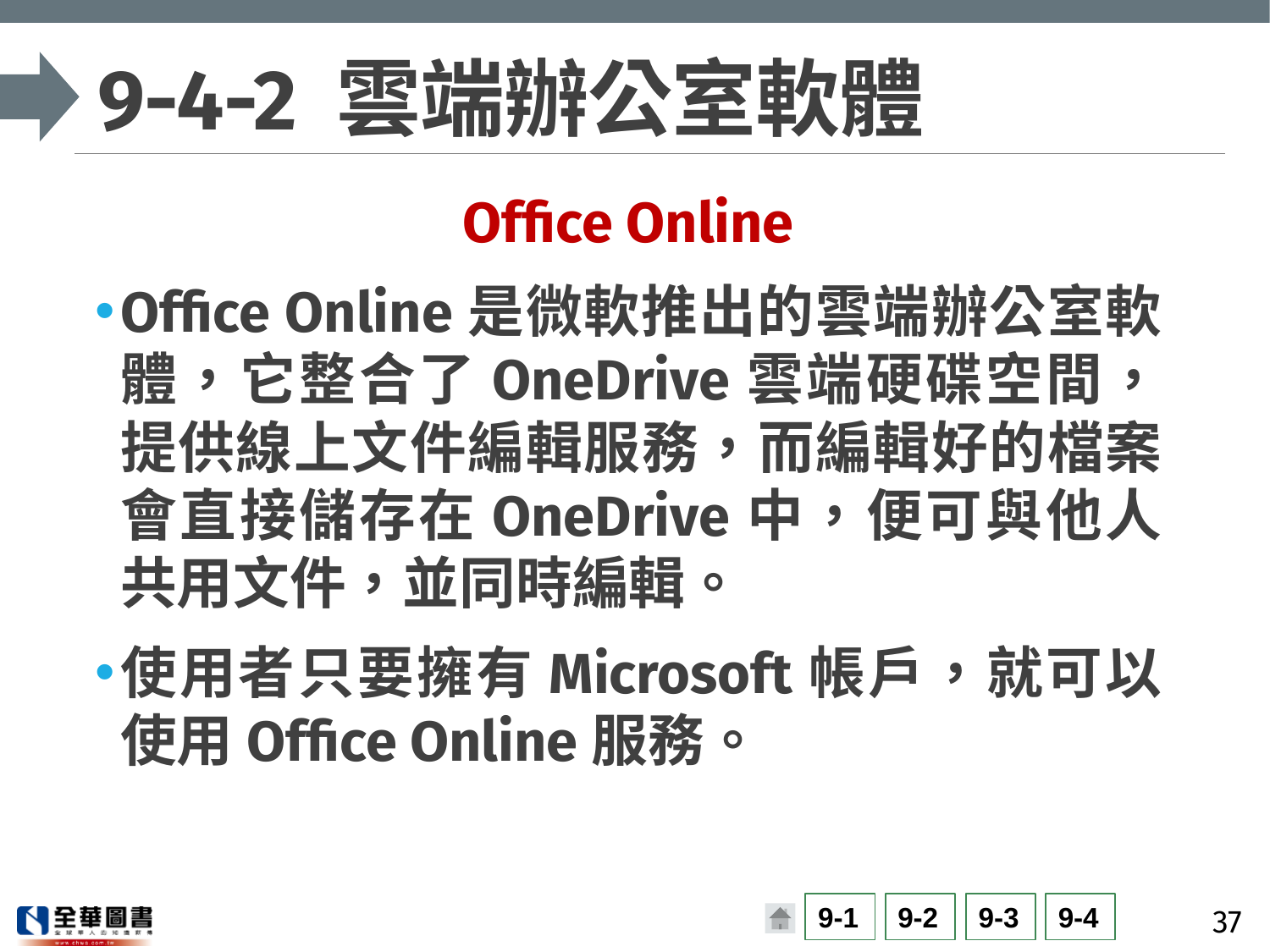

# 9-4-2 雲端辦公室軟體
Office Online
Office Online是微軟推出的雲端辦公室軟體，它整合了OneDrive雲端硬碟空間，提供線上文件編輯服務，而編輯好的檔案會直接儲存在OneDrive中，便可與他人共用文件，並同時編輯。
使用者只要擁有Microsoft帳戶，就可以使用Office Online服務。
37